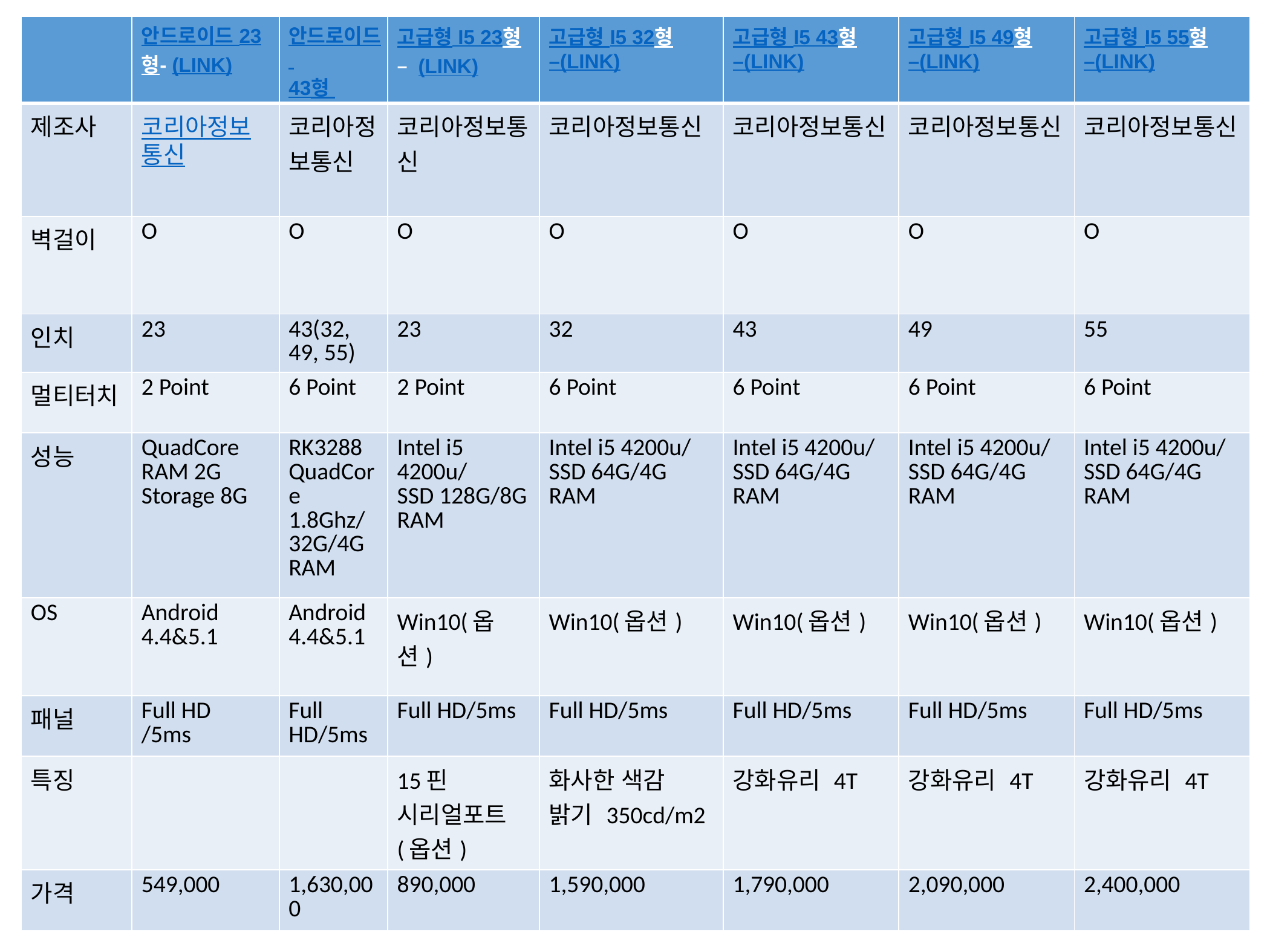

|  | 안드로이드 23형- (LINK) | 안드로이드 43형 –(LINK) | 고급형 I5 23형 – (LINK) | 고급형 I5 32형 –(LINK) | 고급형 I5 43형 –(LINK) | 고급형 I5 49형 –(LINK) | 고급형 I5 55형 –(LINK) |
| --- | --- | --- | --- | --- | --- | --- | --- |
| 제조사 | 코리아정보통신 | 코리아정보통신 | 코리아정보통신 | 코리아정보통신 | 코리아정보통신 | 코리아정보통신 | 코리아정보통신 |
| 벽걸이 | O | O | O | O | O | O | O |
| 인치 | 23 | 43(32, 49, 55) | 23 | 32 | 43 | 49 | 55 |
| 멀티터치 | 2 Point | 6 Point | 2 Point | 6 Point | 6 Point | 6 Point | 6 Point |
| 성능 | QuadCore RAM 2G Storage 8G | RK3288 QuadCore 1.8Ghz/32G/4G RAM | Intel i5 4200u/ SSD 128G/8G RAM | Intel i5 4200u/ SSD 64G/4G RAM | Intel i5 4200u/ SSD 64G/4G RAM | Intel i5 4200u/ SSD 64G/4G RAM | Intel i5 4200u/ SSD 64G/4G RAM |
| OS | Android 4.4&5.1 | Android 4.4&5.1 | Win10(옵션) | Win10(옵션) | Win10(옵션) | Win10(옵션) | Win10(옵션) |
| 패널 | Full HD /5ms | Full HD/5ms | Full HD/5ms | Full HD/5ms | Full HD/5ms | Full HD/5ms | Full HD/5ms |
| 특징 |  |  | 15핀 시리얼포트(옵션) | 화사한 색감 밝기 350cd/m2 | 강화유리 4T | 강화유리 4T | 강화유리 4T |
| 가격 | 549,000 | 1,630,000 | 890,000 | 1,590,000 | 1,790,000 | 2,090,000 | 2,400,000 |